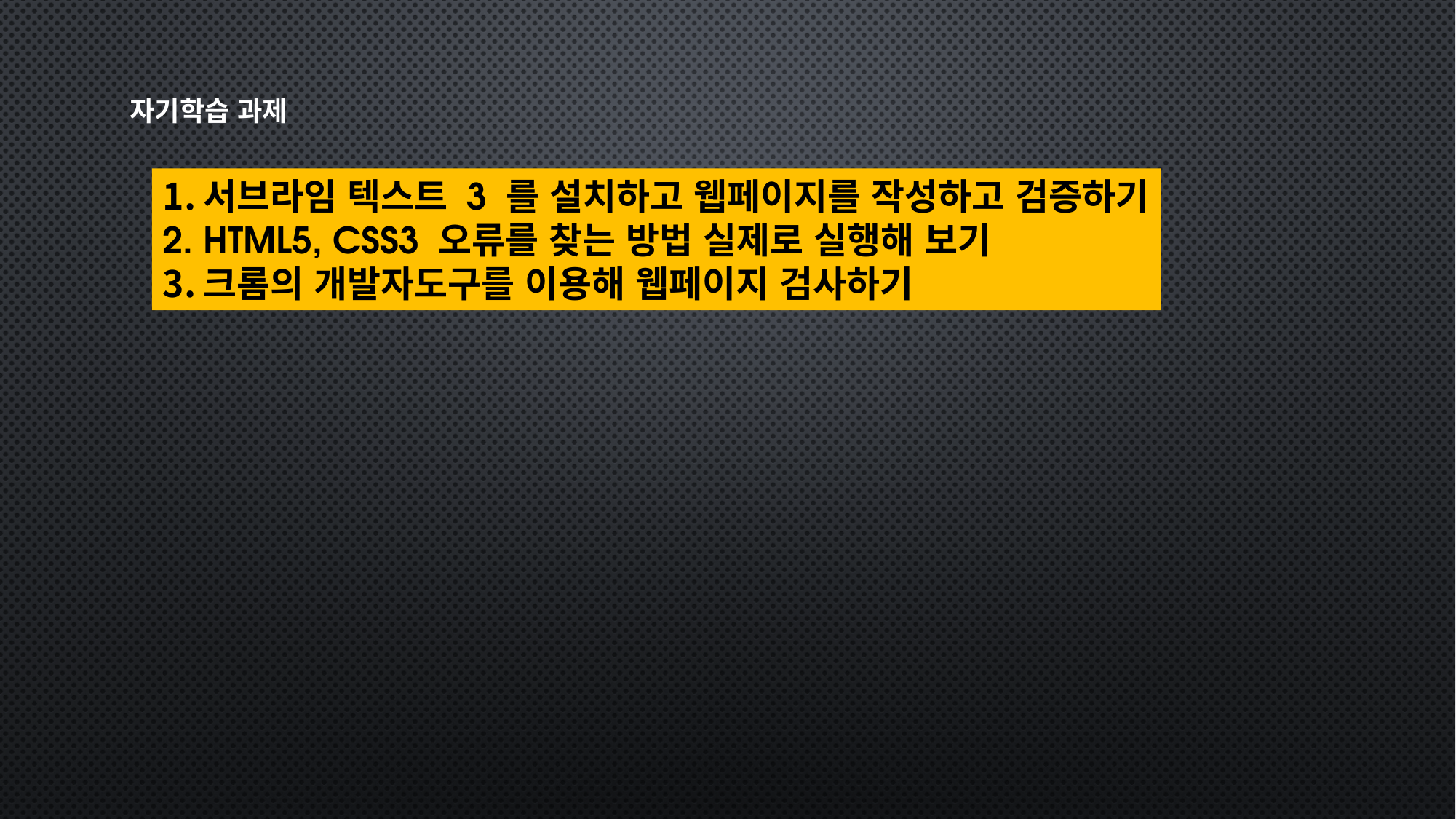

자기학습 과제
서브라임 텍스트 3 를 설치하고 웹페이지를 작성하고 검증하기
HTML5, CSS3 오류를 찾는 방법 실제로 실행해 보기
크롬의 개발자도구를 이용해 웹페이지 검사하기